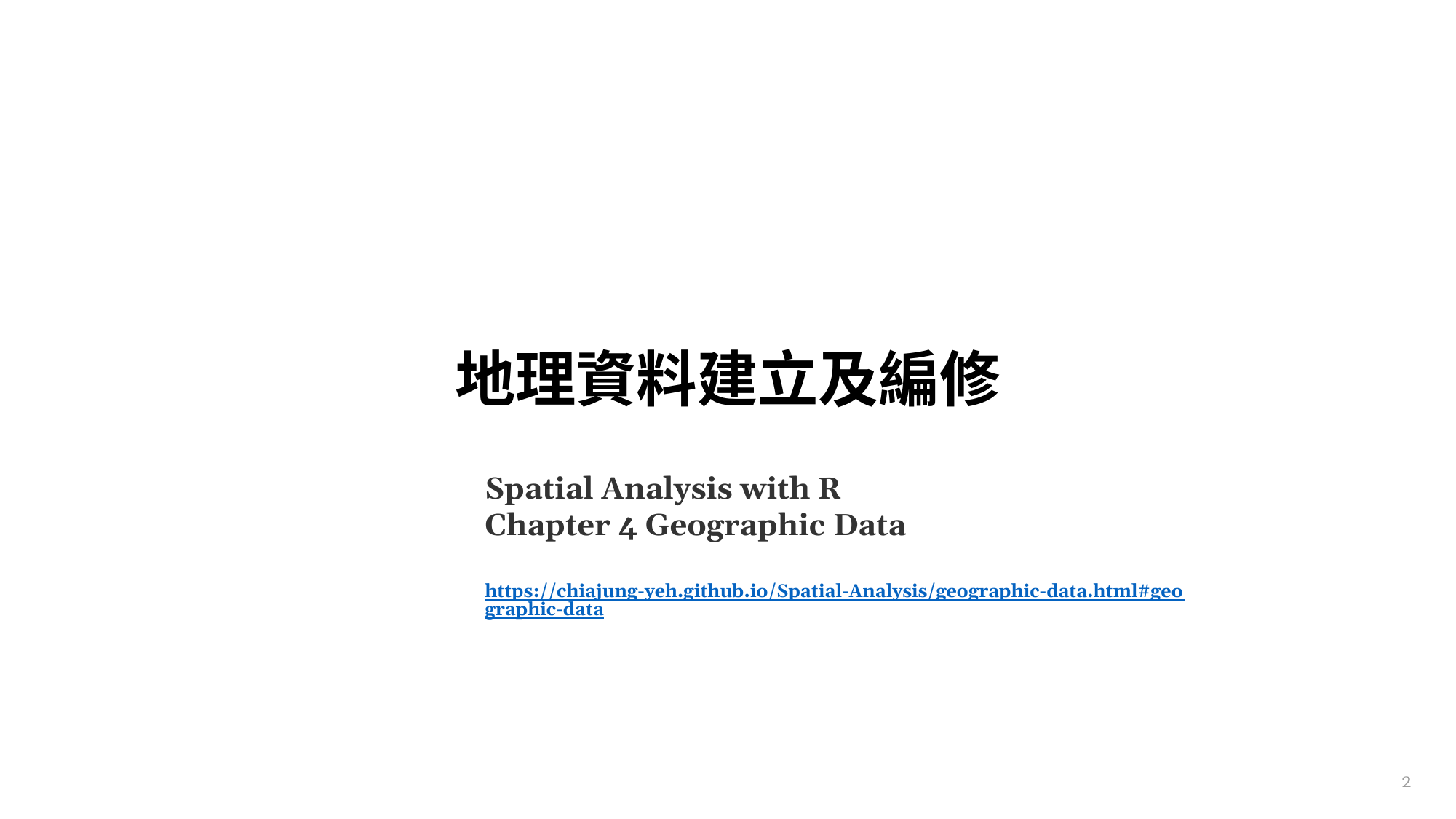

地理資料建立及編修
Spatial Analysis with R
Chapter 4 Geographic Data
https://chiajung-yeh.github.io/Spatial-Analysis/geographic-data.html#geographic-data
2